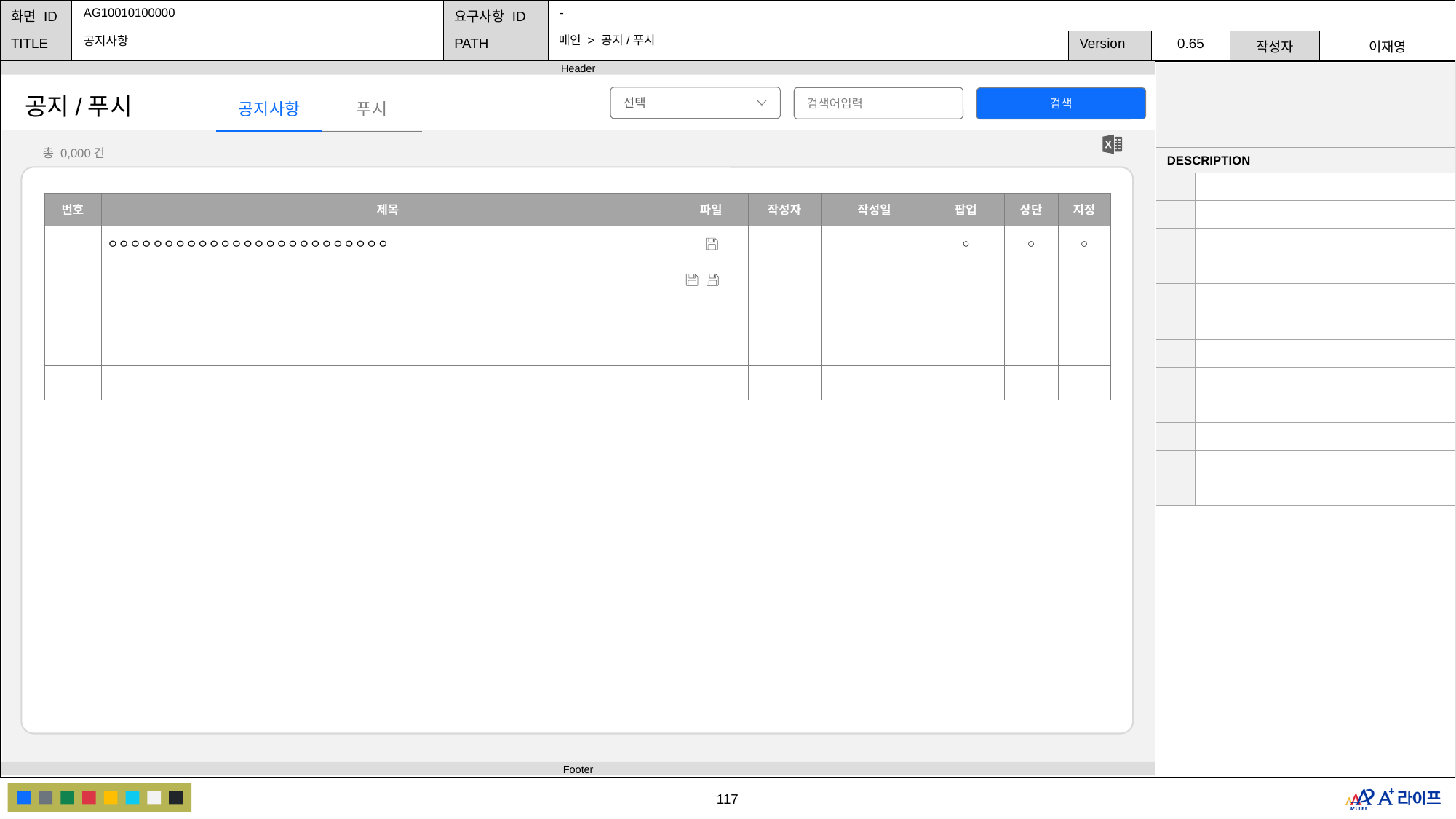

AG10010100000

-
메인 > 공지/푸시
공지사항
|  |  |
| --- | --- |
| DESCRIPTION |  |
|  |  |
|  |  |
|  |  |
|  |  |
|  |  |
|  |  |
|  |  |
|  |  |
|  |  |
|  |  |
|  |  |
|  |  |
공지/푸시
선택

검색어입력
검색
공지사항
푸시

총 0,000건

| 번호 | 제목 | 파일 | 작성자 | 작성일 | 팝업 | 상단 | 지정 |
| --- | --- | --- | --- | --- | --- | --- | --- |
|  | ㅇㅇㅇㅇㅇㅇㅇㅇㅇㅇㅇㅇㅇㅇㅇㅇㅇㅇㅇㅇㅇㅇㅇㅇㅇ |  |  |  | ○ | ○ | ○ |
|  |  |  |  |  |  |  |  |
|  |  |  |  |  |  |  |  |
|  |  |  |  |  |  |  |  |
|  |  |  |  |  |  |  |  |